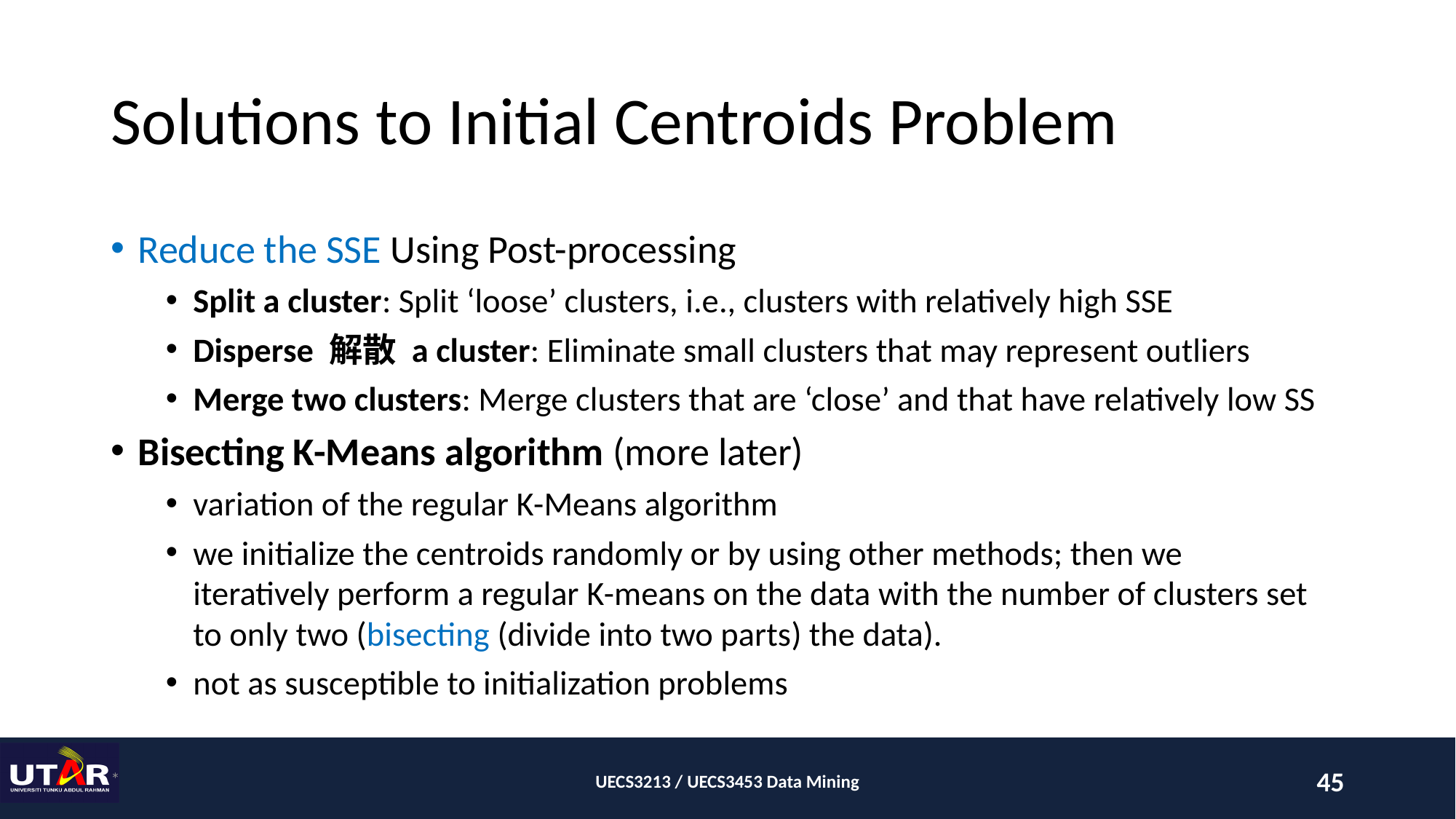

# Solutions to Initial Centroids Problem
Reduce the SSE Using Post-processing
Split a cluster: Split ‘loose’ clusters, i.e., clusters with relatively high SSE
Disperse 解散 a cluster: Eliminate small clusters that may represent outliers
Merge two clusters: Merge clusters that are ‘close’ and that have relatively low SS
Bisecting K-Means algorithm (more later)
variation of the regular K-Means algorithm
we initialize the centroids randomly or by using other methods; then we iteratively perform a regular K-means on the data with the number of clusters set to only two (bisecting (divide into two parts) the data).
not as susceptible to initialization problems

*
UECS3213 / UECS3453 Data Mining
45